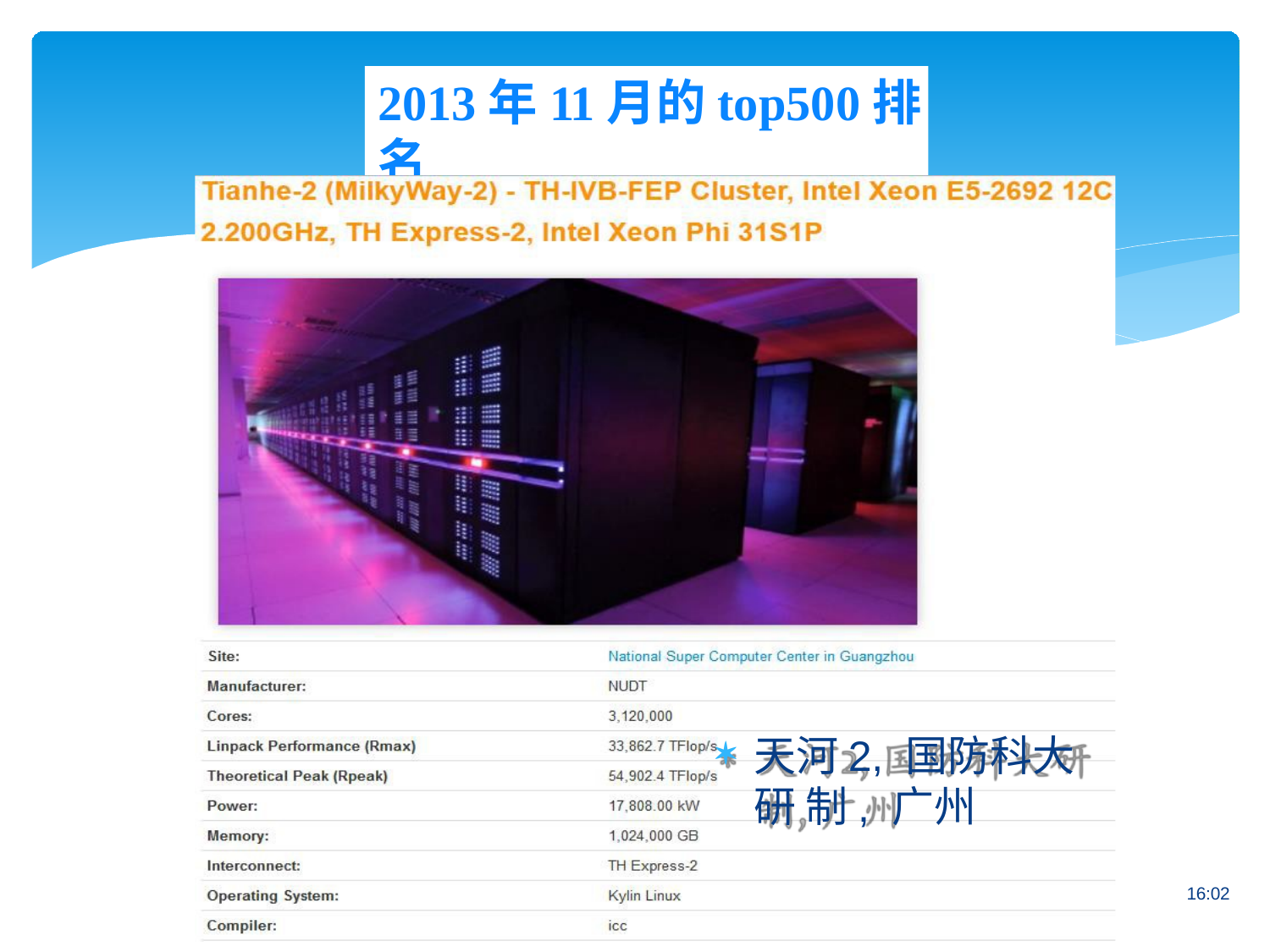

# 2013年11月的top500排名

天河2, 国防科大研 制, 广州

16:02
14